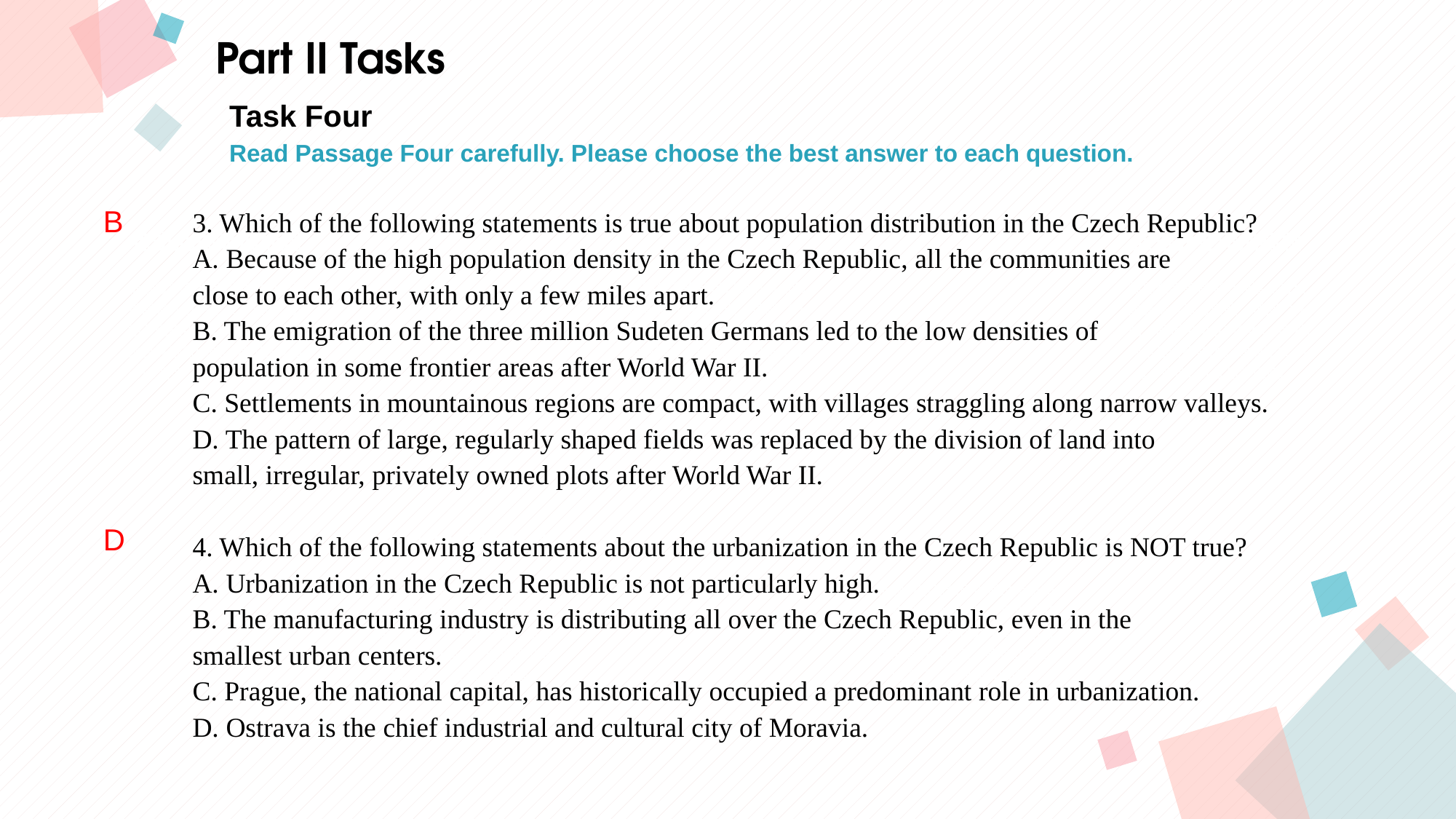

Part II Tasks
Task Four

Read Passage Four carefully. Please choose the best answer to each question.
B
3. Which of the following statements is true about population distribution in the Czech Republic?
A. Because of the high population density in the Czech Republic, all the communities are
close to each other, with only a few miles apart.
B. The emigration of the three million Sudeten Germans led to the low densities of
population in some frontier areas after World War II.
C. Settlements in mountainous regions are compact, with villages straggling along narrow valleys.
D. The pattern of large, regularly shaped fields was replaced by the division of land into
small, irregular, privately owned plots after World War II.

4. Which of the following statements about the urbanization in the Czech Republic is NOT true?
A. Urbanization in the Czech Republic is not particularly high.
B. The manufacturing industry is distributing all over the Czech Republic, even in the
smallest urban centers.
C. Prague, the national capital, has historically occupied a predominant role in urbanization.
D. Ostrava is the chief industrial and cultural city of Moravia.
点击此处添加标题
点击此处添加标题
标题数字等都可以通过点击和重新输入进行更改，顶部“开始”面板中可以对字体、字号、颜色等进行修改。建议正文8-14号字，1.3倍字间距。
标题数字等都可以通过点击和重新输入进行更改，顶部“开始”面板中可以对字体、字号、颜色等进行修改。建议正文8-14号字，1.3倍字间距。
标题数字等都可以通过点击和重新输入进行更改，顶部“开始”面板中可以对字体、字号、颜色等进行修改。建议正文8-14号字，1.3倍字间距。
D
点击此处添加标题
标题数字等都可以通过点击和重新输入进行更改，顶部“开始”面板中可以对字体、字号、颜色等进行修改。建议正文8-14号字，1.3倍字间距。
标题数字等都可以通过点击和重新输入进行更改，顶部“开始”面板中可以对字体、字号、颜色等进行修改。建议正文8-14号字，1.3倍字间距。